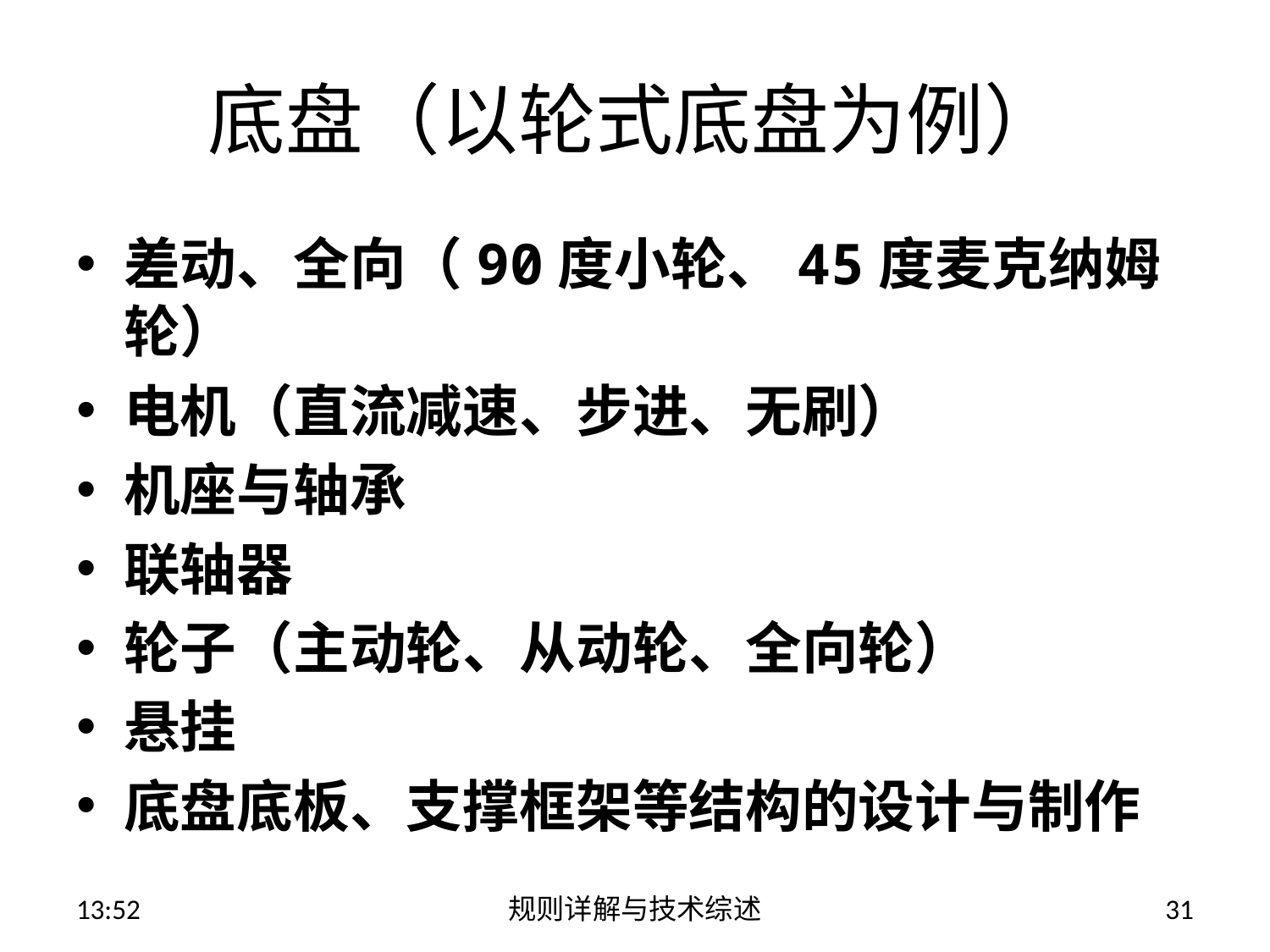

# 底盘（以轮式底盘为例）
差动、全向（90度小轮、45度麦克纳姆轮）
电机（直流减速、步进、无刷）
机座与轴承
联轴器
轮子（主动轮、从动轮、全向轮）
悬挂
底盘底板、支撑框架等结构的设计与制作
13:52
规则详解与技术综述
31